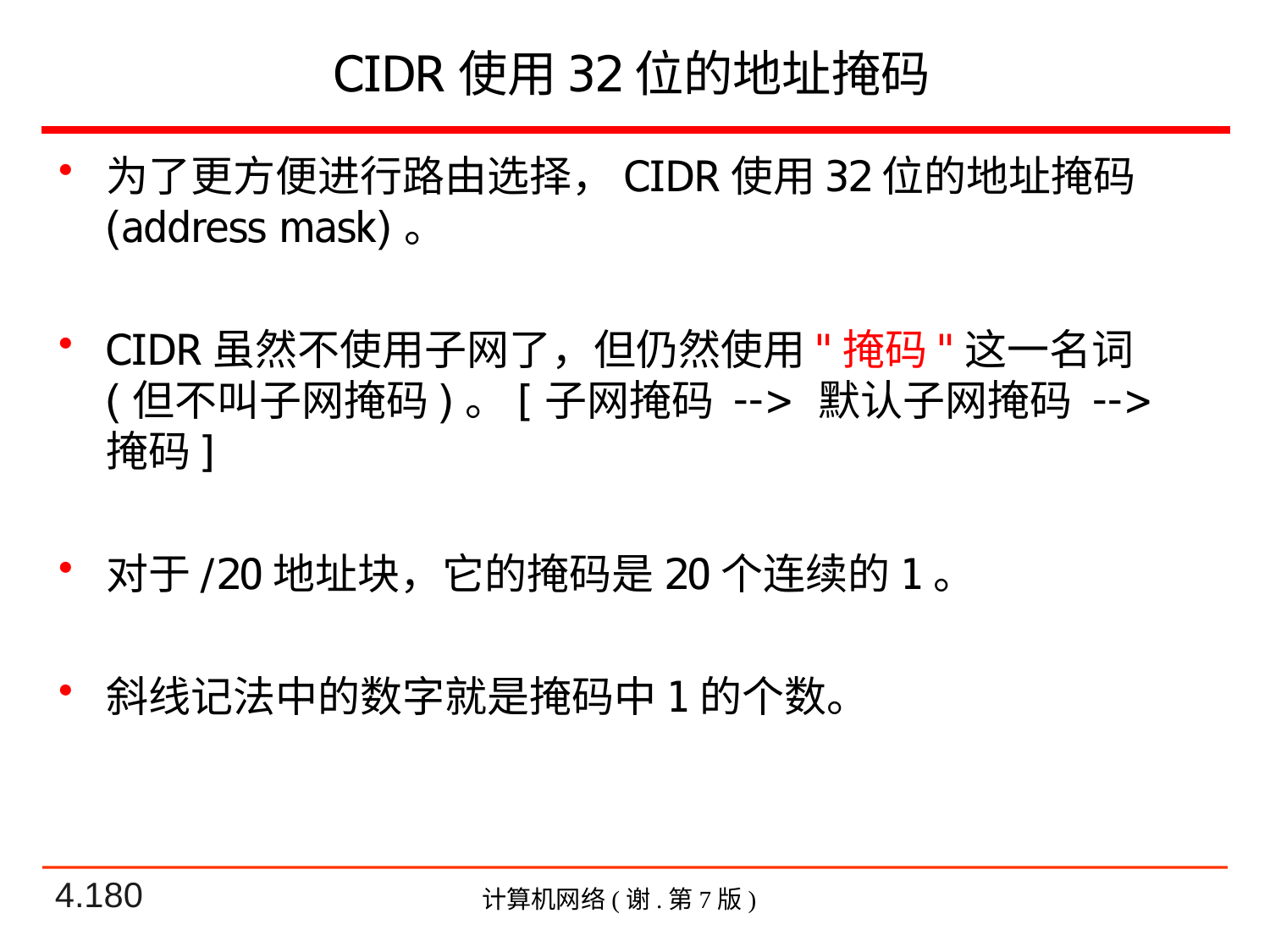

# CIDR使用32位的地址掩码
为了更方便进行路由选择，CIDR使用32位的地址掩码(address mask)。

CIDR虽然不使用子网了，但仍然使用"掩码"这一名词 (但不叫子网掩码)。[子网掩码 --> 默认子网掩码 --> 掩码]

对于/20地址块，它的掩码是20个连续的1。

斜线记法中的数字就是掩码中1的个数。